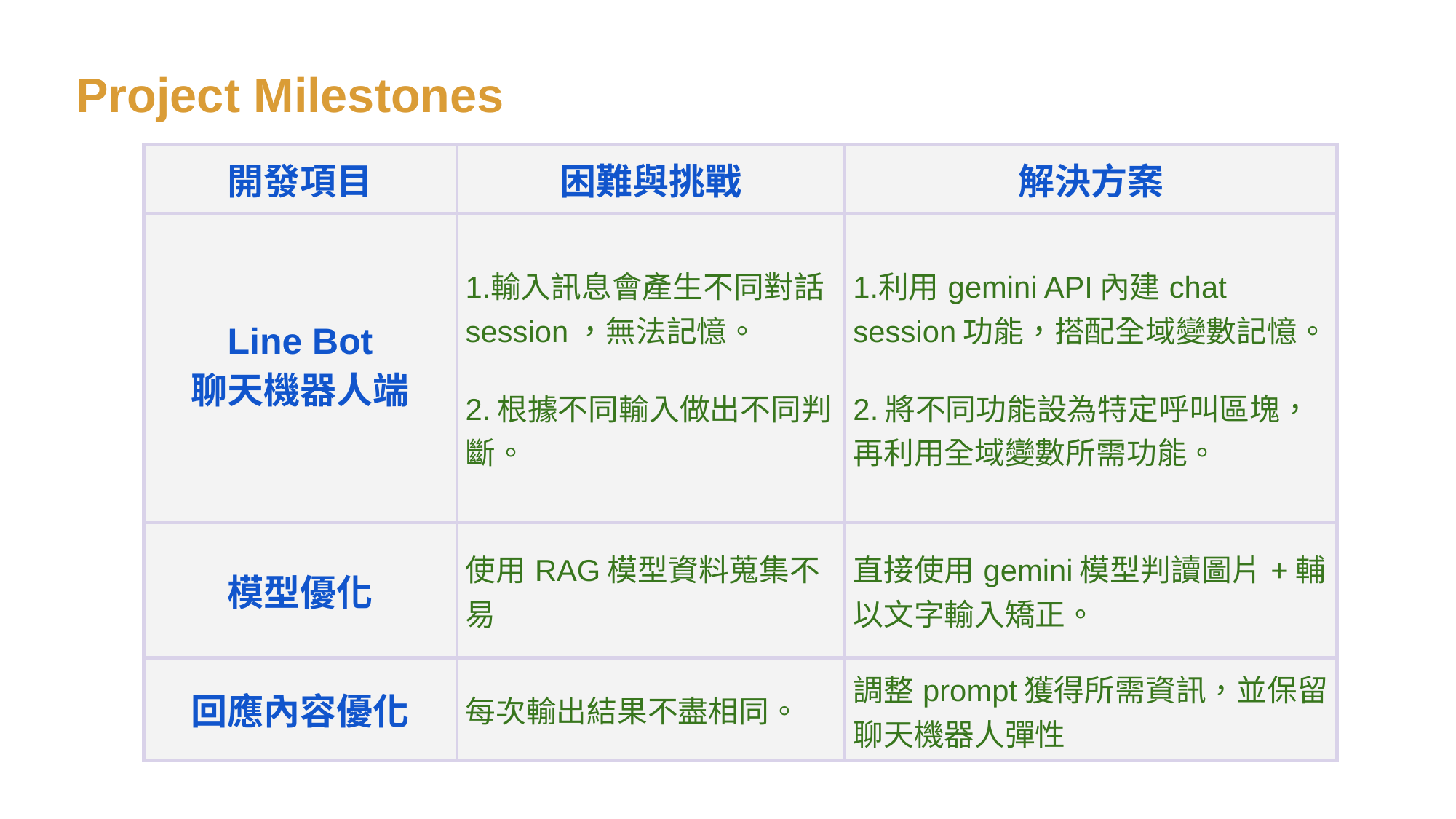

Project Milestones
| 開發項目 | 困難與挑戰 | 解決方案 |
| --- | --- | --- |
| Line Bot 聊天機器人端 | 輸入訊息會產生不同對話 session，無法記憶。 2.根據不同輸入做出不同判斷。 | 利用gemini API內建chat session功能，搭配全域變數記憶。 2.將不同功能設為特定呼叫區塊，再利用全域變數所需功能。 |
| 模型優化 | 使用RAG模型資料蒐集不易 | 直接使用gemini模型判讀圖片+輔以文字輸入矯正。 |
| 回應內容優化 | 每次輸出結果不盡相同。 | 調整prompt獲得所需資訊，並保留聊天機器人彈性 |